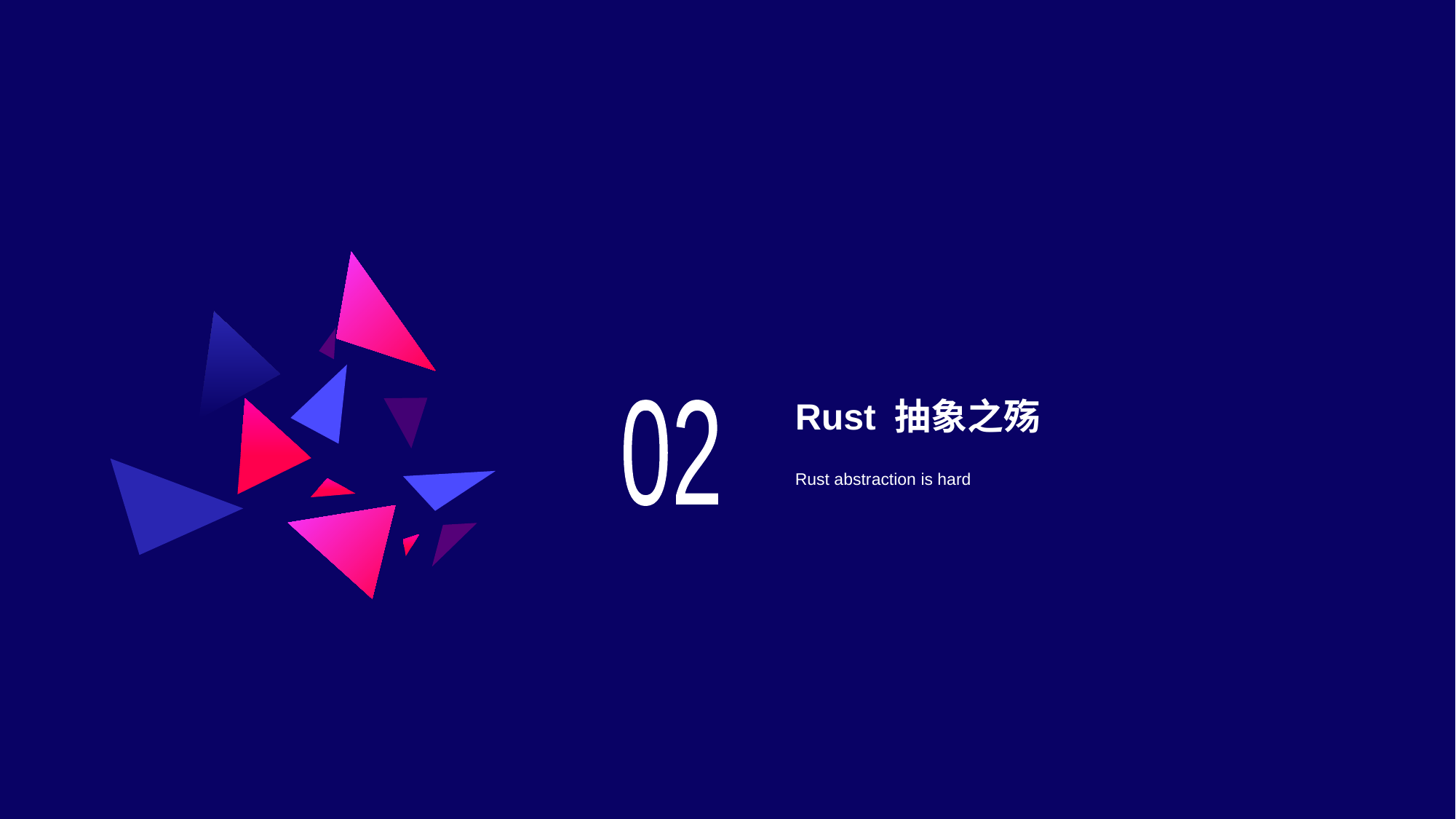

Rust 抽象之殇
02
Rust abstraction is hard